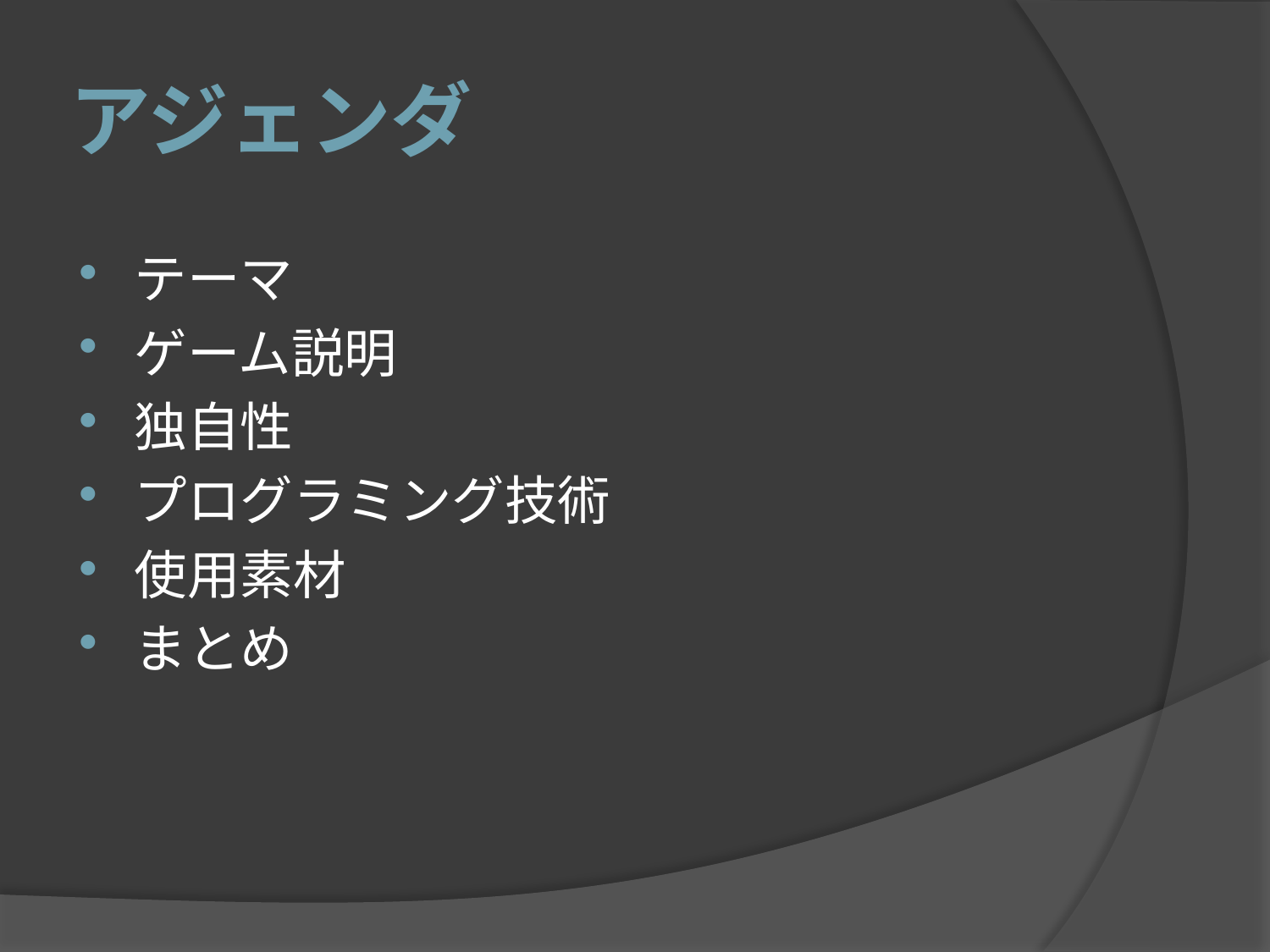

# アジェンダ
テーマ
ゲーム説明
独自性
プログラミング技術
使用素材
まとめ